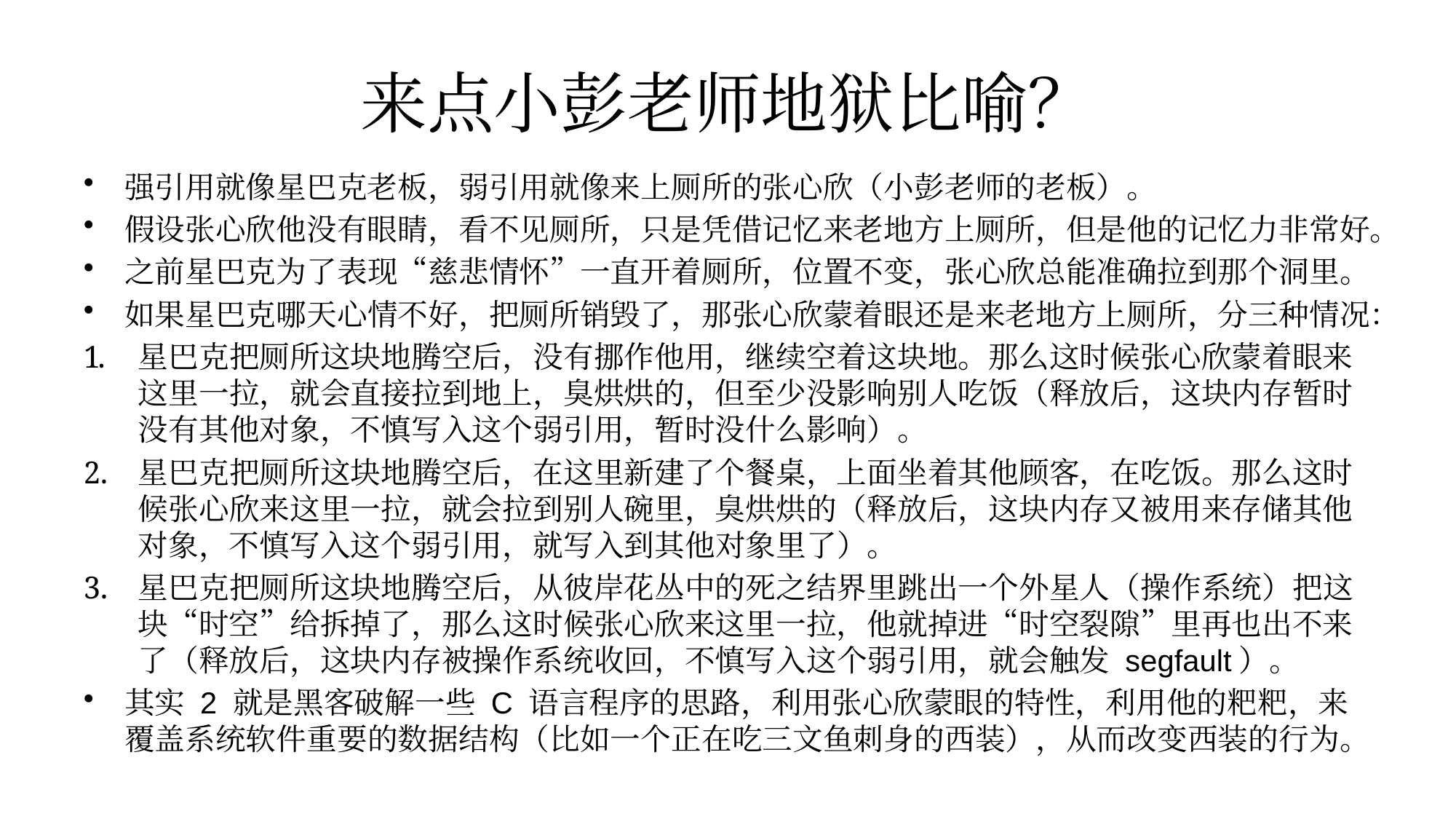

# 来点小彭老师地狱比喻？
强引用就像星巴克老板，弱引用就像来上厕所的张心欣（小彭老师的老板）。
假设张心欣他没有眼睛，看不见厕所，只是凭借记忆来老地方上厕所，但是他的记忆力非常好。
之前星巴克为了表现“慈悲情怀”一直开着厕所，位置不变，张心欣总能准确拉到那个洞里。
如果星巴克哪天心情不好，把厕所销毁了，那张心欣蒙着眼还是来老地方上厕所，分三种情况：
星巴克把厕所这块地腾空后，没有挪作他用，继续空着这块地。那么这时候张心欣蒙着眼来这里一拉，就会直接拉到地上，臭烘烘的，但至少没影响别人吃饭（释放后，这块内存暂时没有其他对象，不慎写入这个弱引用，暂时没什么影响）。
星巴克把厕所这块地腾空后，在这里新建了个餐桌，上面坐着其他顾客，在吃饭。那么这时候张心欣来这里一拉，就会拉到别人碗里，臭烘烘的（释放后，这块内存又被用来存储其他对象，不慎写入这个弱引用，就写入到其他对象里了）。
星巴克把厕所这块地腾空后，从彼岸花丛中的死之结界里跳出一个外星人（操作系统）把这块“时空”给拆掉了，那么这时候张心欣来这里一拉，他就掉进“时空裂隙”里再也出不来了（释放后，这块内存被操作系统收回，不慎写入这个弱引用，就会触发 segfault）。
其实 2 就是黑客破解一些 C 语言程序的思路，利用张心欣蒙眼的特性，利用他的粑粑，来覆盖系统软件重要的数据结构（比如一个正在吃三文鱼刺身的西装），从而改变西装的行为。